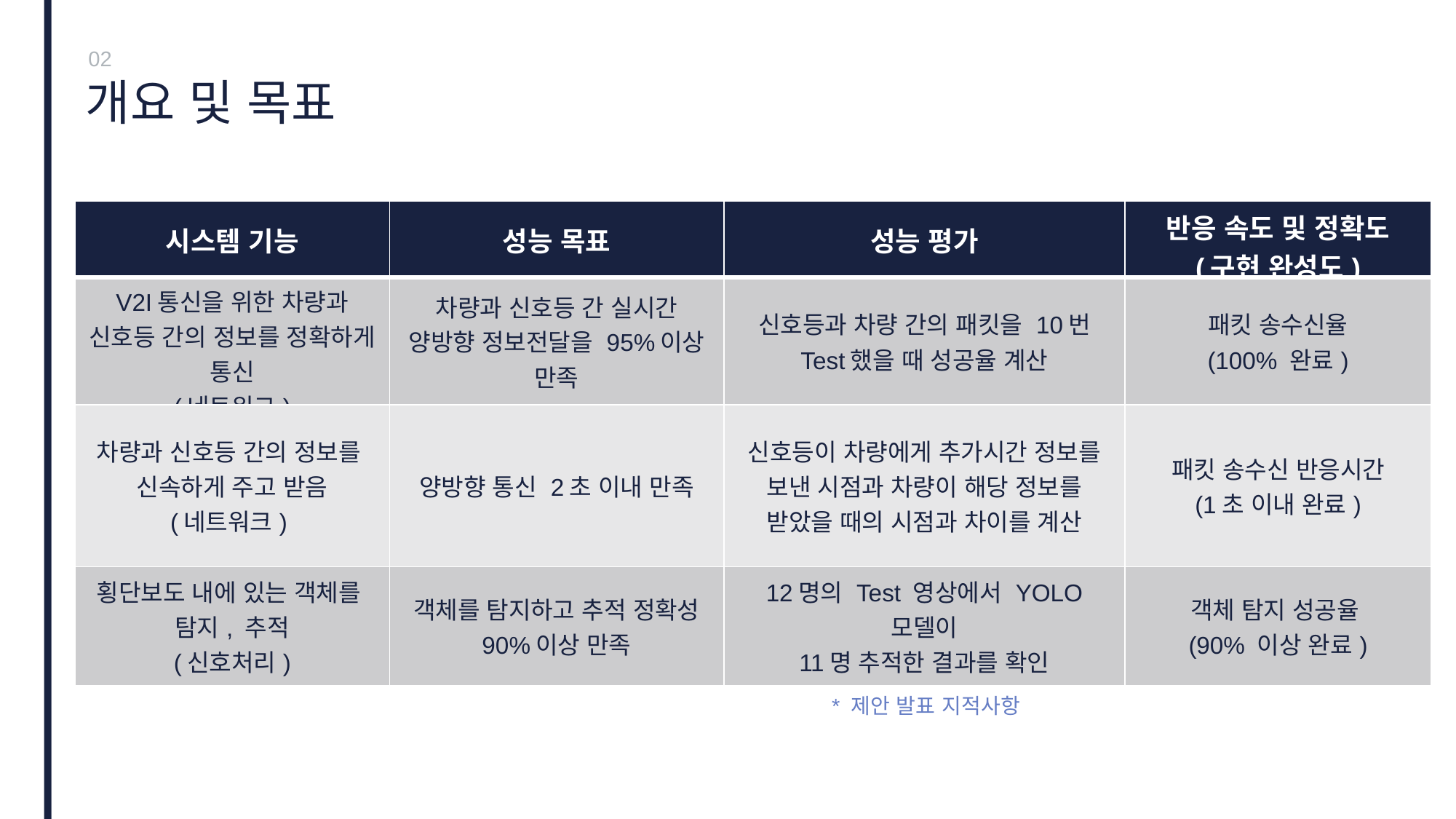

02
# 개요 및 목표
| 시스템 기능 | 성능 목표 | 성능 평가 | 반응 속도 및 정확도 (구현 완성도) |
| --- | --- | --- | --- |
| V2I통신을 위한 차량과 신호등 간의 정보를 정확하게 통신 (네트워크) | 차량과 신호등 간 실시간 양방향 정보전달을 95%이상 만족 | 신호등과 차량 간의 패킷을 10번 Test했을 때 성공율 계산 | 패킷 송수신율 (100% 완료) |
| 차량과 신호등 간의 정보를 신속하게 주고 받음 (네트워크) | 양방향 통신 2초 이내 만족 | 신호등이 차량에게 추가시간 정보를 보낸 시점과 차량이 해당 정보를 받았을 때의 시점과 차이를 계산 | 패킷 송수신 반응시간 (1초 이내 완료) |
| 횡단보도 내에 있는 객체를 탐지, 추적 (신호처리) | 객체를 탐지하고 추적 정확성 90%이상 만족 | 12명의 Test 영상에서 YOLO 모델이 11명 추적한 결과를 확인 | 객체 탐지 성공율 (90% 이상 완료) |
* 제안 발표 지적사항